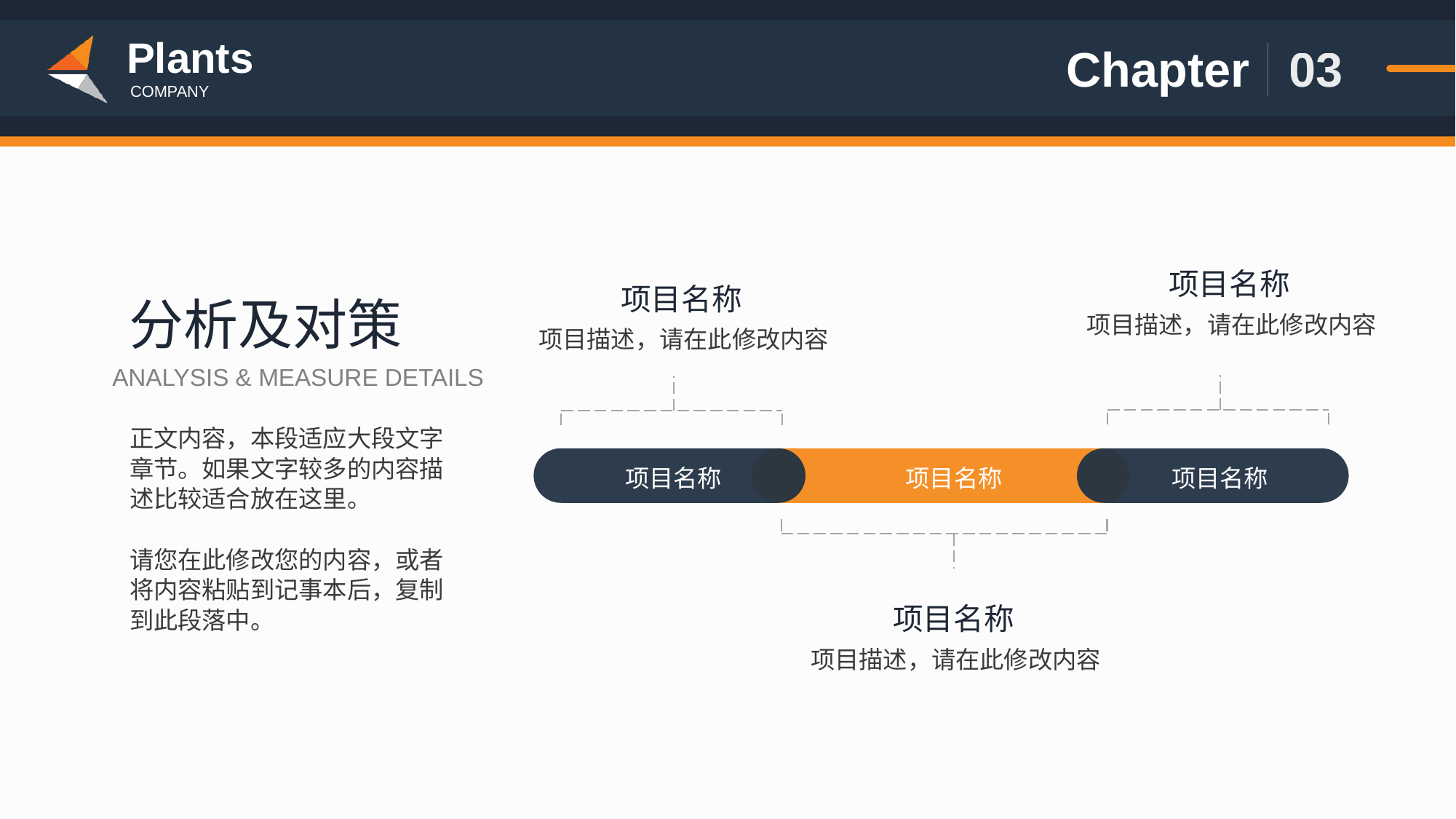

03
项目名称
项目名称
分析及对策
ANALYSIS & MEASURE DETAILS
项目描述，请在此修改内容
项目描述，请在此修改内容
正文内容，本段适应大段文字章节。如果文字较多的内容描述比较适合放在这里。
请您在此修改您的内容，或者将内容粘贴到记事本后，复制到此段落中。

项目名称
项目名称
项目名称
项目名称
项目描述，请在此修改内容